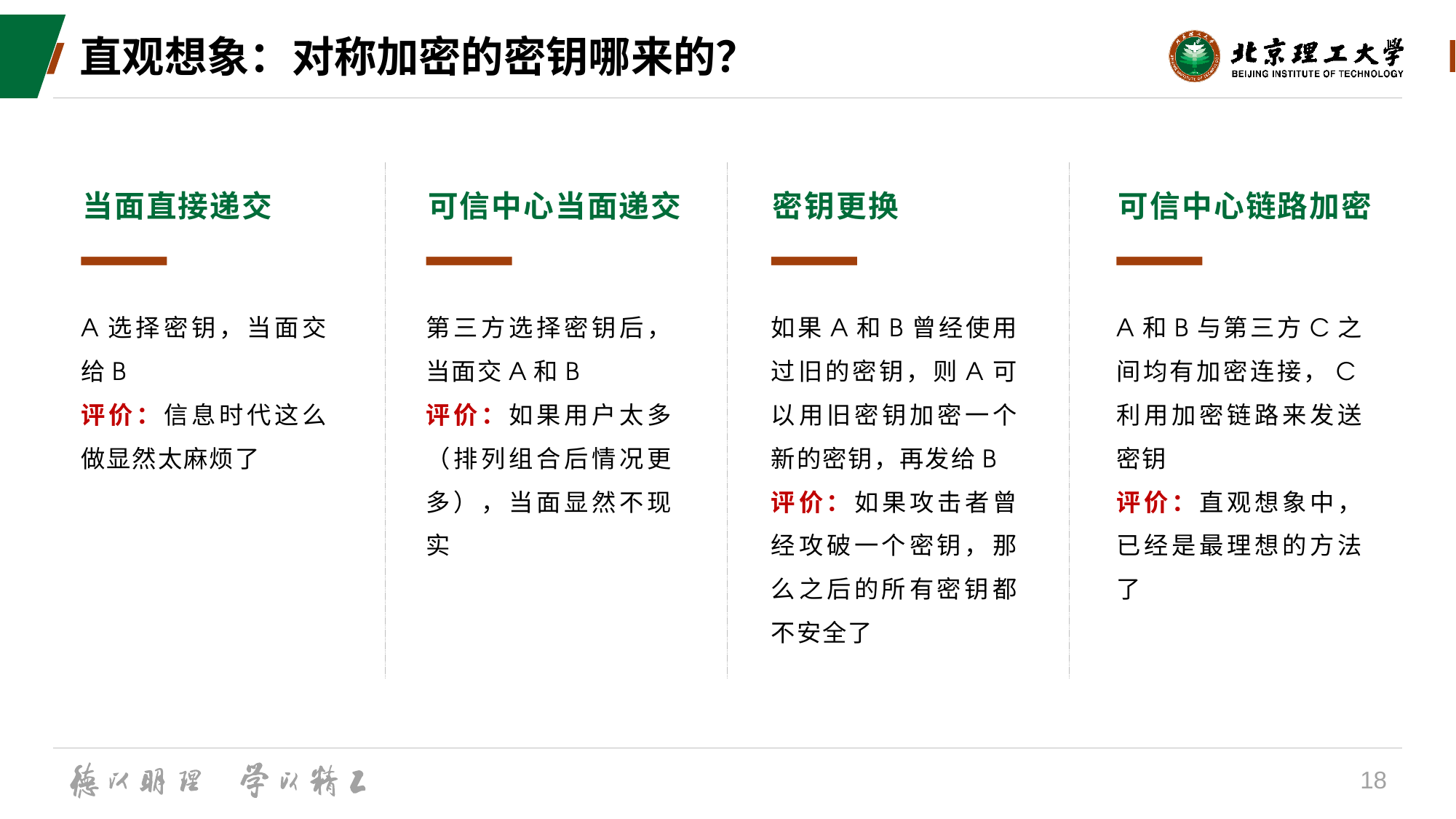

# 直观想象：对称加密的密钥哪来的？
当面直接递交

A选择密钥，当面交给B
评价：信息时代这么做显然太麻烦了
可信中心当面递交

第三方选择密钥后，当面交A和B
评价：如果用户太多（排列组合后情况更多），当面显然不现实
密钥更换

如果A和B曾经使用过旧的密钥，则A可以用旧密钥加密一个新的密钥，再发给B
评价：如果攻击者曾经攻破一个密钥，那么之后的所有密钥都不安全了
可信中心链路加密

A和B与第三方C之间均有加密连接，C利用加密链路来发送密钥
评价：直观想象中，已经是最理想的方法了